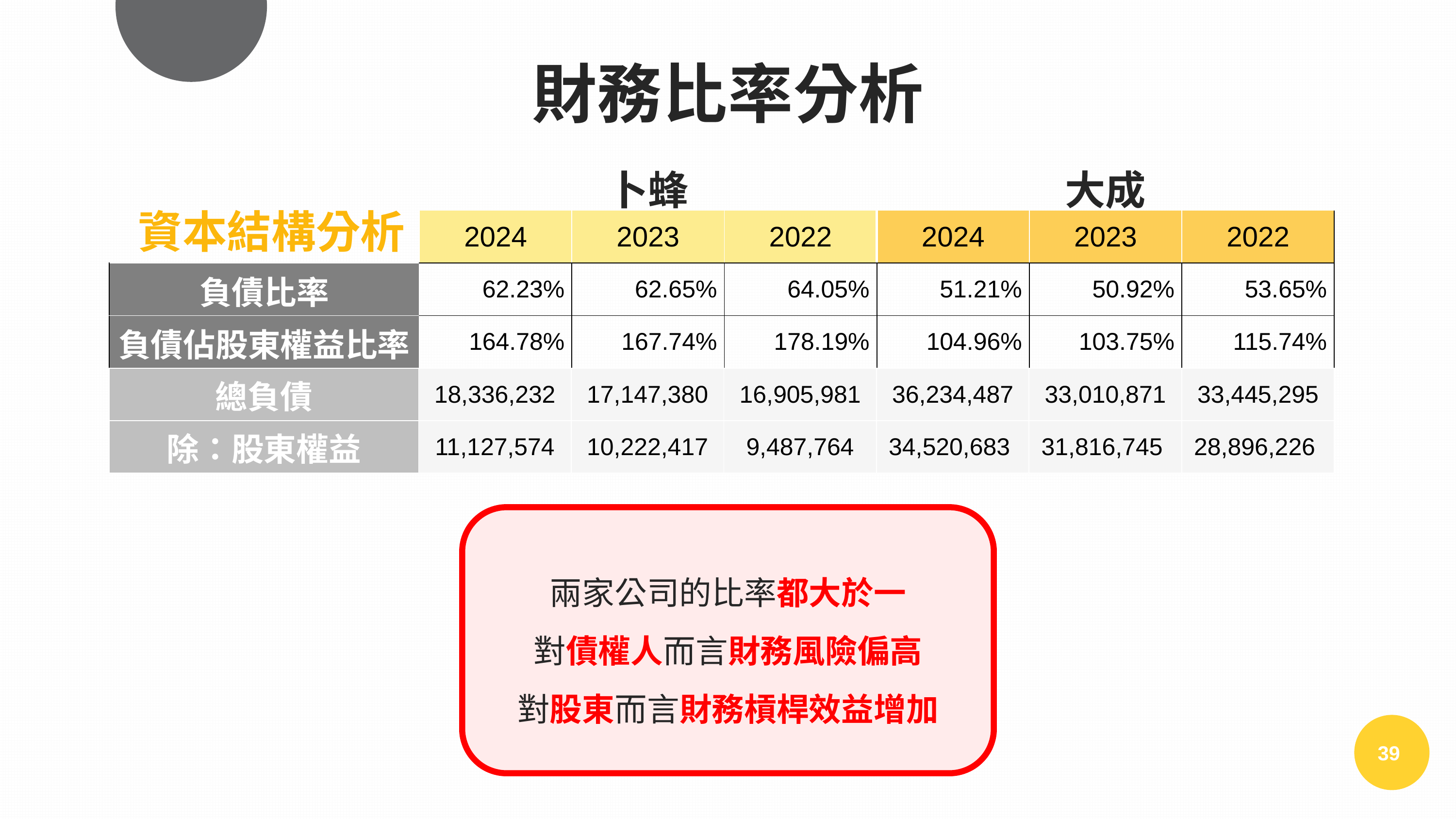

財務比率分析
|  | 卜蜂 |  |  | 大成 |  |  |
| --- | --- | --- | --- | --- | --- | --- |
|  | 2024 | 2023 | 2022 | 2024 | 2023 | 2022 |
| 負債比率 | 62.23% | 62.65% | 64.05% | 51.21% | 50.92% | 53.65% |
| 負債佔股東權益比率 | 164.78% | 167.74% | 178.19% | 104.96% | 103.75% | 115.74% |
| 權益乘數 | 2.66倍 | 2.73倍 | 2.78倍 | 2.04倍 | 2.09倍 | 2.10倍 |
資本結構分析
| 總負債 | 18,336,232 | 17,147,380 | 16,905,981 | 36,234,487 | 33,010,871 | 33,445,295 |
| --- | --- | --- | --- | --- | --- | --- |
| 除：股東權益 | 11,127,574 | 10,222,417 | 9,487,764 | 34,520,683 | 31,816,745 | 28,896,226 |
兩家公司的比率都大於一
對債權人而言財務風險偏高
對股東而言財務槓桿效益增加

39